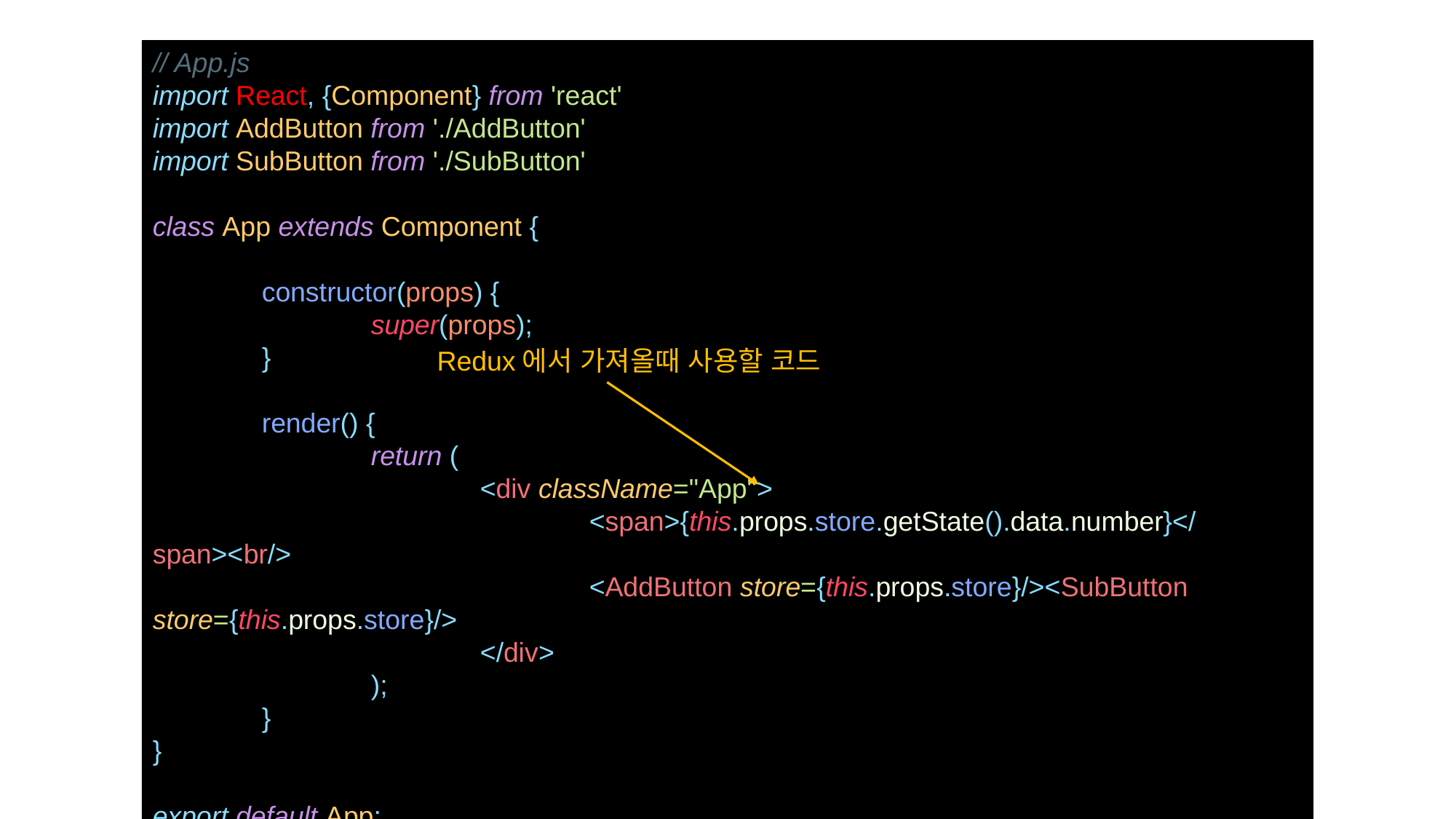

// App.js
import React, {Component} from 'react'
import AddButton from './AddButton'
import SubButton from './SubButton'
class App extends Component {
	constructor(props) {
		super(props);
	}
	render() {
		return (
			<div className="App">
				<span>{this.props.store.getState().data.number}</span><br/>
				<AddButton store={this.props.store}/><SubButton store={this.props.store}/>
			</div>
		);
	}
}
export default App;
Redux에서 가져올때 사용할 코드